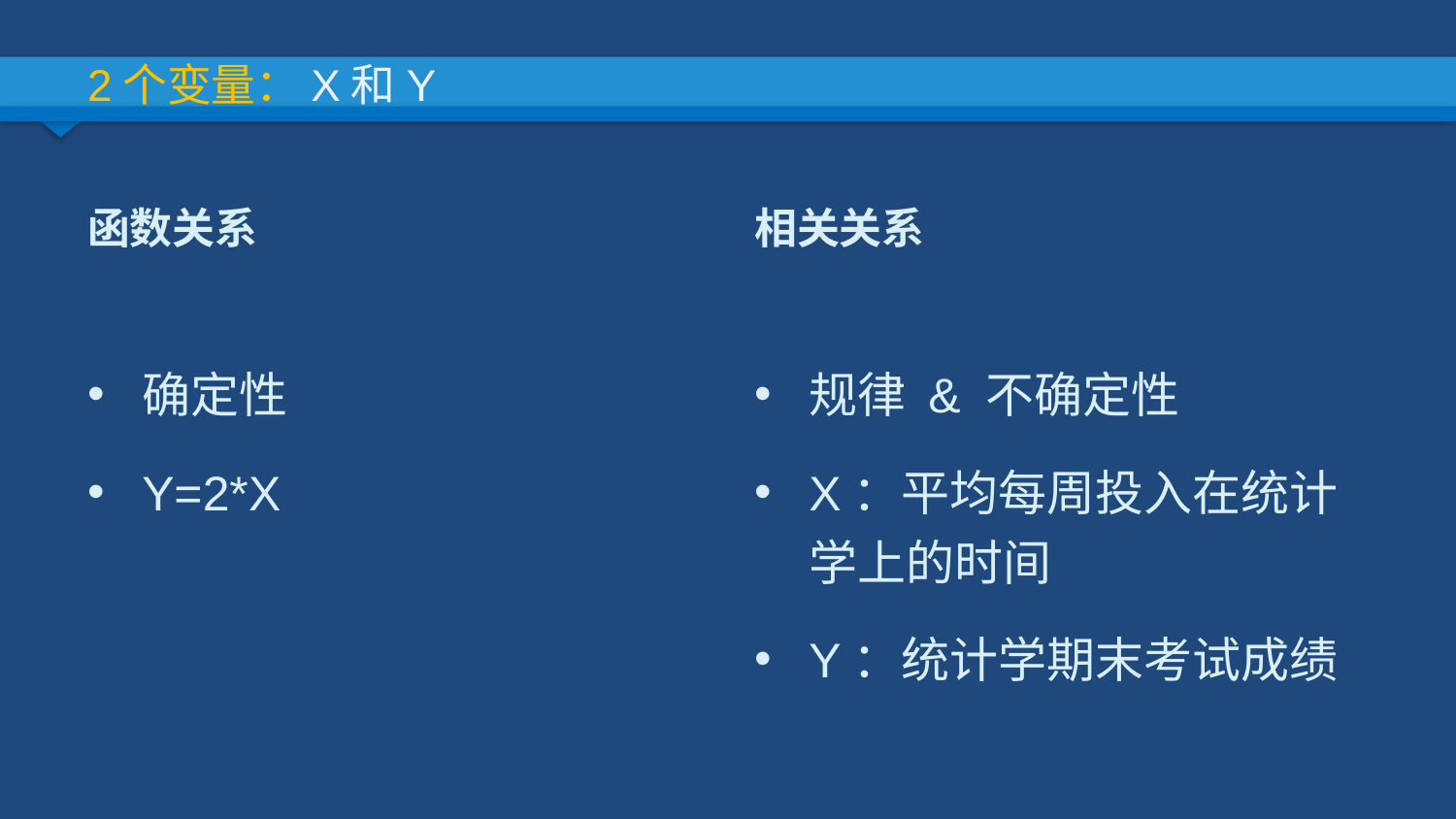

# 2个变量：X和Y
函数关系
相关关系

确定性
Y=2*X

规律 & 不确定性
X：平均每周投入在统计学上的时间
Y：统计学期末考试成绩